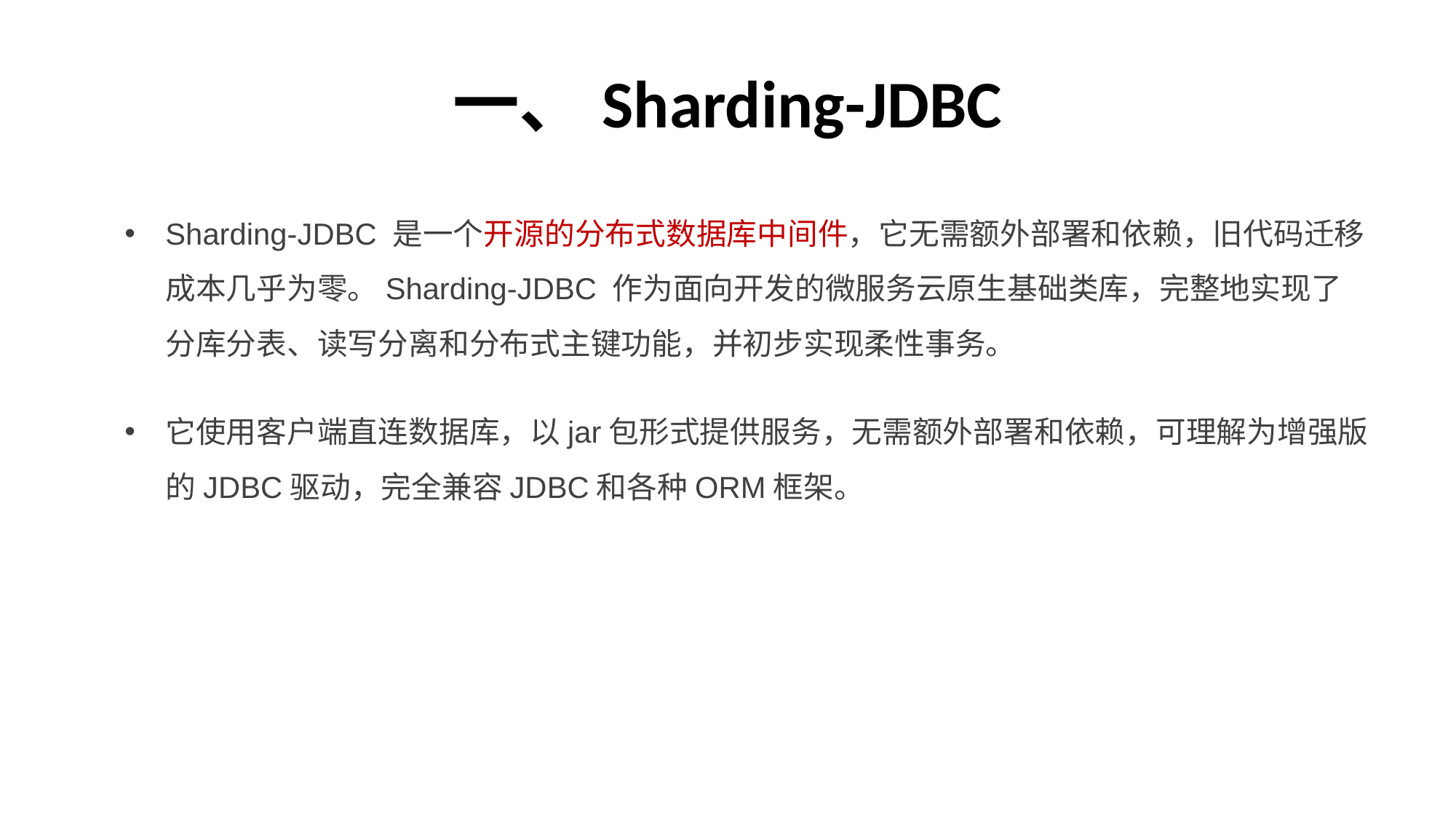

# 一、Sharding-JDBC
Sharding-JDBC 是一个开源的分布式数据库中间件，它无需额外部署和依赖，旧代码迁移成本几乎为零。Sharding-JDBC 作为面向开发的微服务云原生基础类库，完整地实现了分库分表、读写分离和分布式主键功能，并初步实现柔性事务。
它使用客户端直连数据库，以jar包形式提供服务，无需额外部署和依赖，可理解为增强版的JDBC驱动，完全兼容JDBC和各种ORM框架。